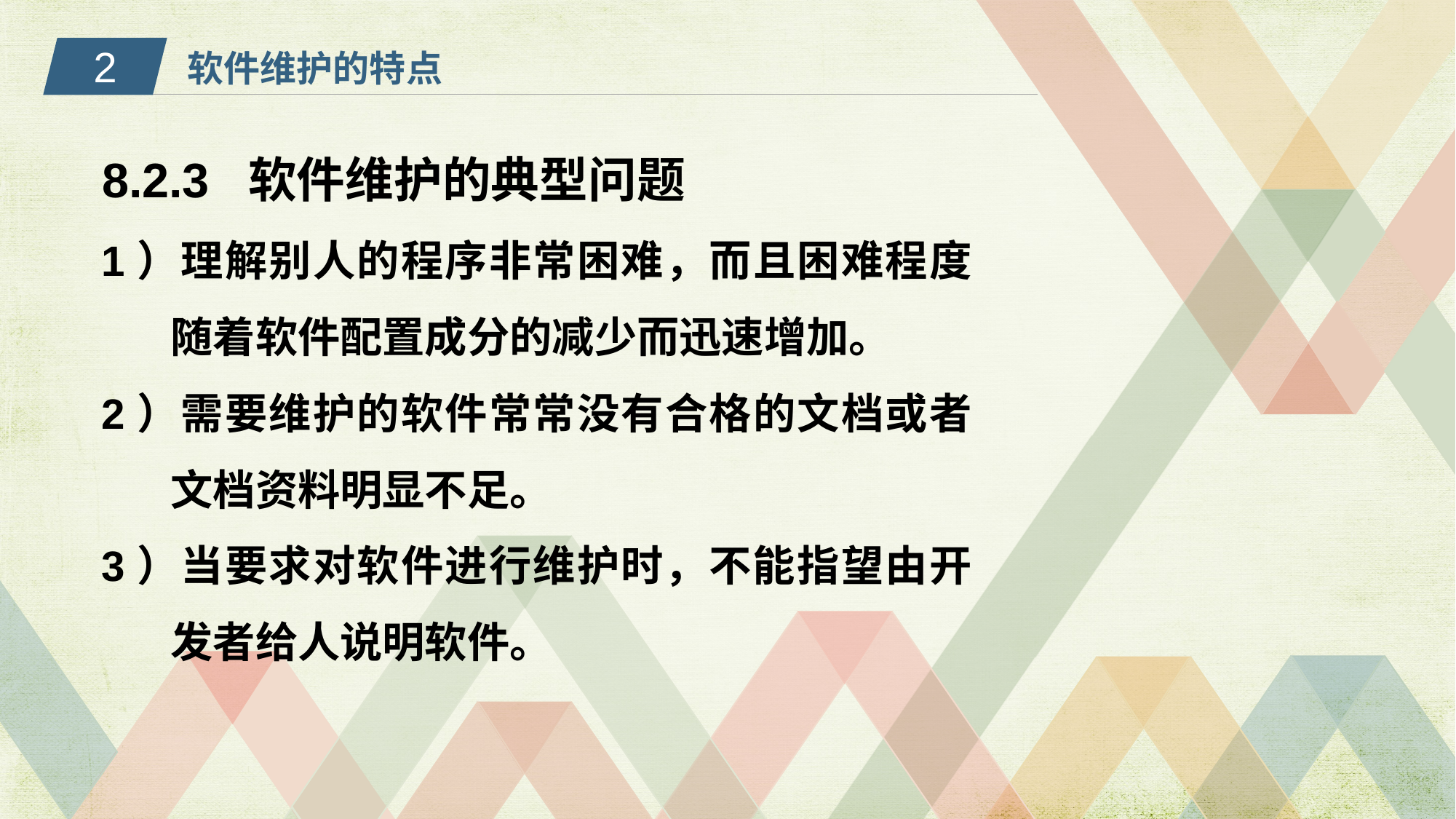

2

软件维护的特点

8.2.3  软件维护的典型问题

1）理解别人的程序非常困难，而且困难程度随着软件配置成分的减少而迅速增加。
2）需要维护的软件常常没有合格的文档或者文档资料明显不足。
3）当要求对软件进行维护时，不能指望由开发者给人说明软件。